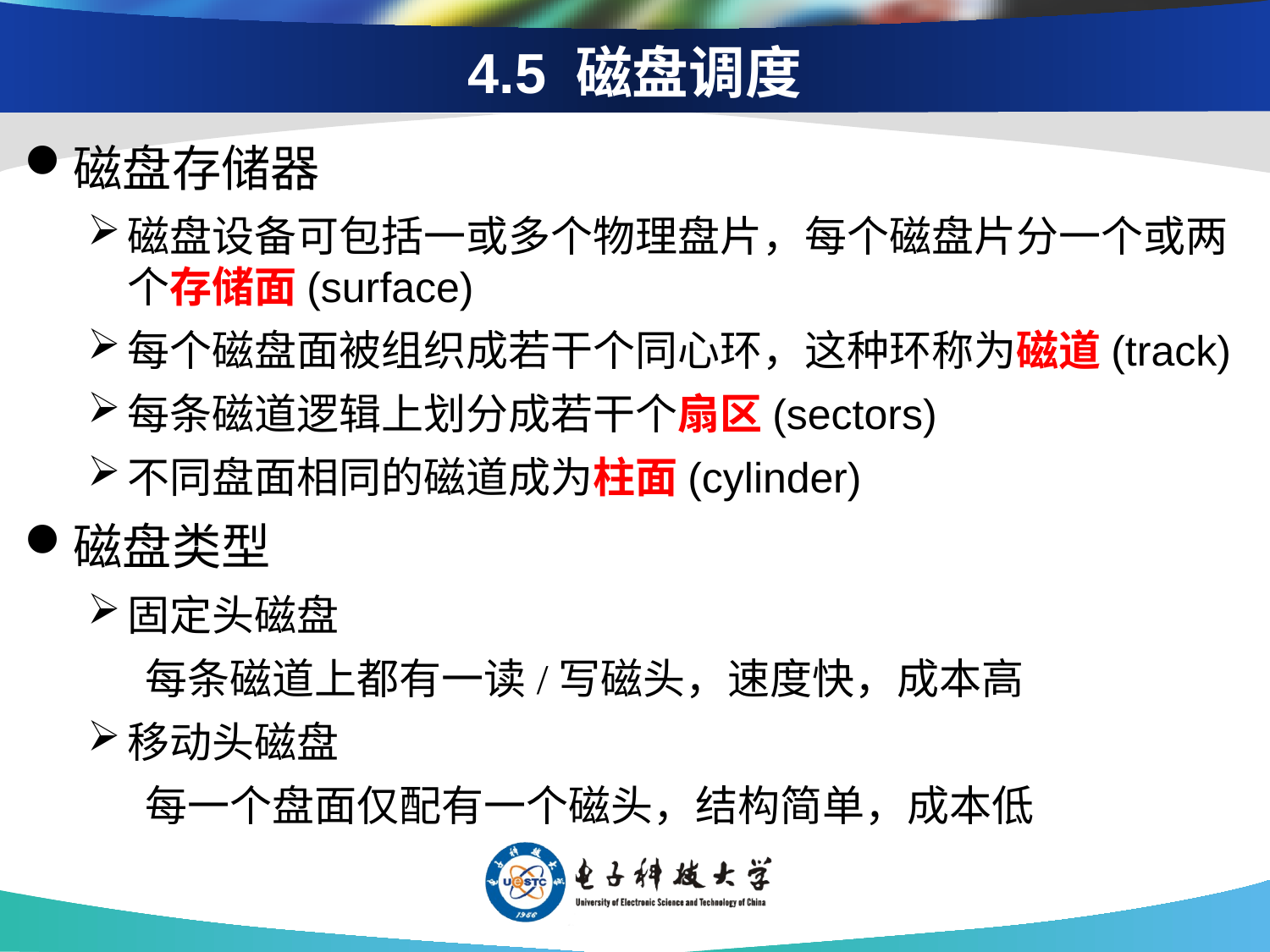

4.5 磁盘调度
磁盘存储器
磁盘设备可包括一或多个物理盘片，每个磁盘片分一个或两个存储面(surface)
每个磁盘面被组织成若干个同心环，这种环称为磁道(track)
每条磁道逻辑上划分成若干个扇区(sectors)
不同盘面相同的磁道成为柱面(cylinder)
磁盘类型
固定头磁盘
     每条磁道上都有一读/写磁头，速度快，成本高
移动头磁盘
     每一个盘面仅配有一个磁头，结构简单，成本低